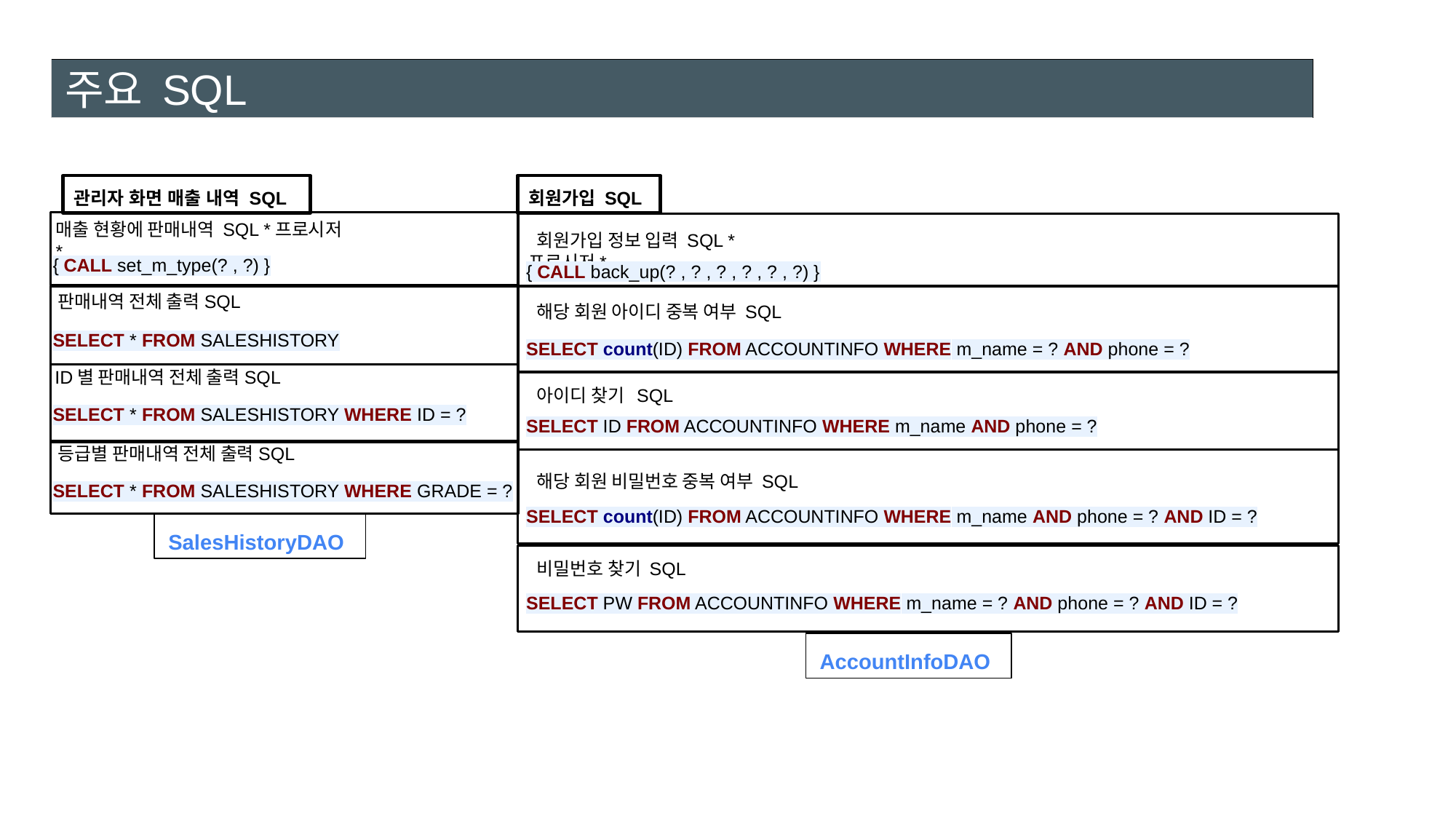

# 주요 SQL
관리자 화면 매출 내역 SQL
회원가입 SQL
매출 현황에 판매내역 SQL *프로시저*

 회원가입 정보 입력 SQL *프로시저*
{ CALL set_m_type(? , ?) }

{ CALL back_up(? , ? , ? , ? , ? , ?) }

 판매내역 전체 출력SQL

 해당 회원 아이디 중복 여부 SQL
SELECT * FROM SALESHISTORY

SELECT count(ID) FROM ACCOUNTINFO WHERE m_name = ? AND phone = ?

 ID별 판매내역 전체 출력SQL

 아이디 찾기  SQL
SELECT * FROM SALESHISTORY WHERE ID = ?

SELECT ID FROM ACCOUNTINFO WHERE m_name AND phone = ?

 등급별 판매내역 전체 출력SQL

 해당 회원 비밀번호 중복 여부 SQL
SELECT * FROM SALESHISTORY WHERE GRADE = ?

SELECT count(ID) FROM ACCOUNTINFO WHERE m_name AND phone = ? AND ID = ?

SalesHistoryDAO

 비밀번호 찾기 SQL
SELECT PW FROM ACCOUNTINFO WHERE m_name = ? AND phone = ? AND ID = ?

AccountInfoDAO